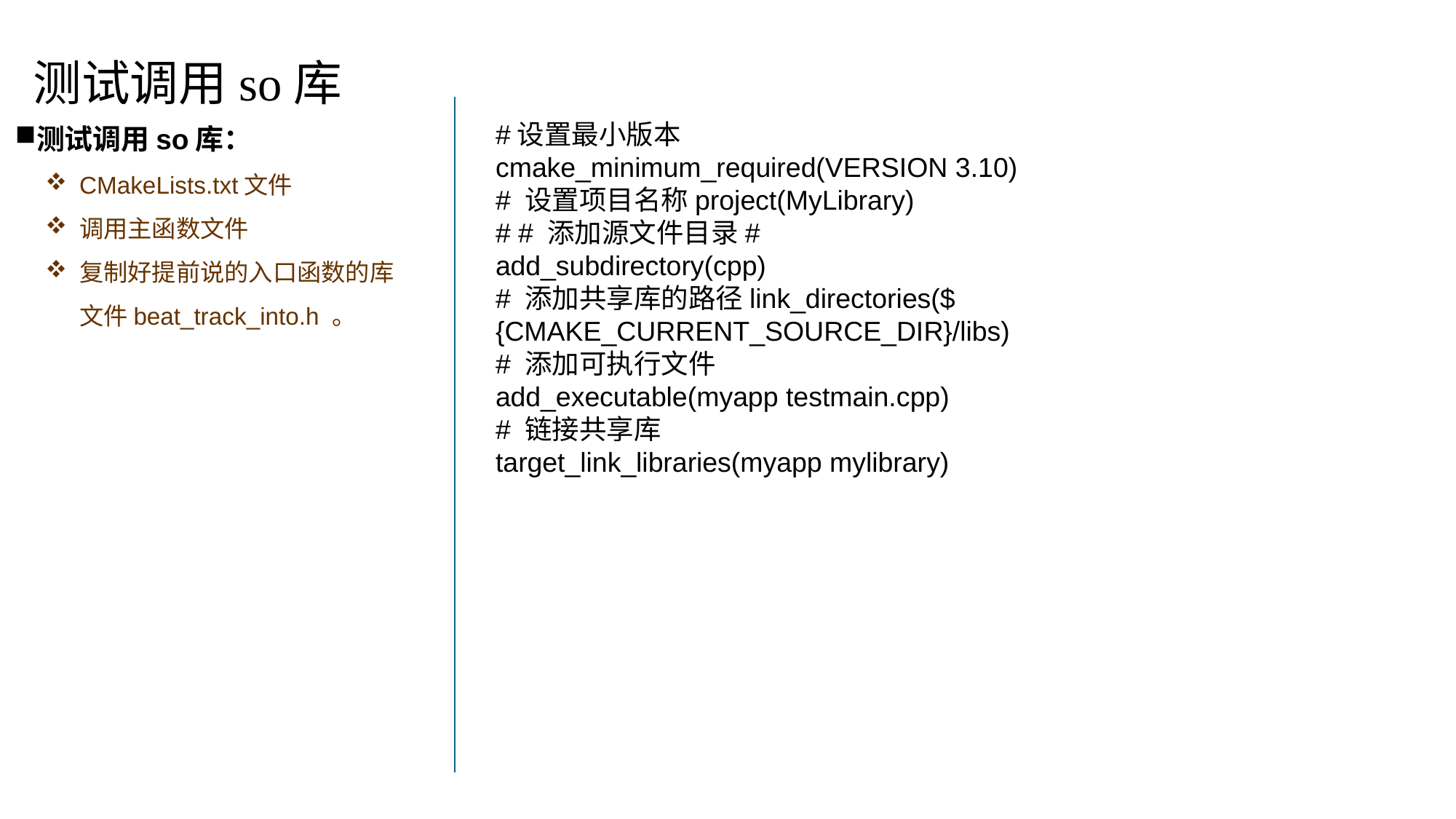

测试调用so库
测试调用so库：
CMakeLists.txt文件
调用主函数文件
复制好提前说的入口函数的库文件beat_track_into.h 。
#设置最小版本
cmake_minimum_required(VERSION 3.10)
# 设置项目名称project(MyLibrary)
# # 添加源文件目录#
add_subdirectory(cpp)
# 添加共享库的路径link_directories(${CMAKE_CURRENT_SOURCE_DIR}/libs)
# 添加可执行文件
add_executable(myapp testmain.cpp)
# 链接共享库
target_link_libraries(myapp mylibrary)